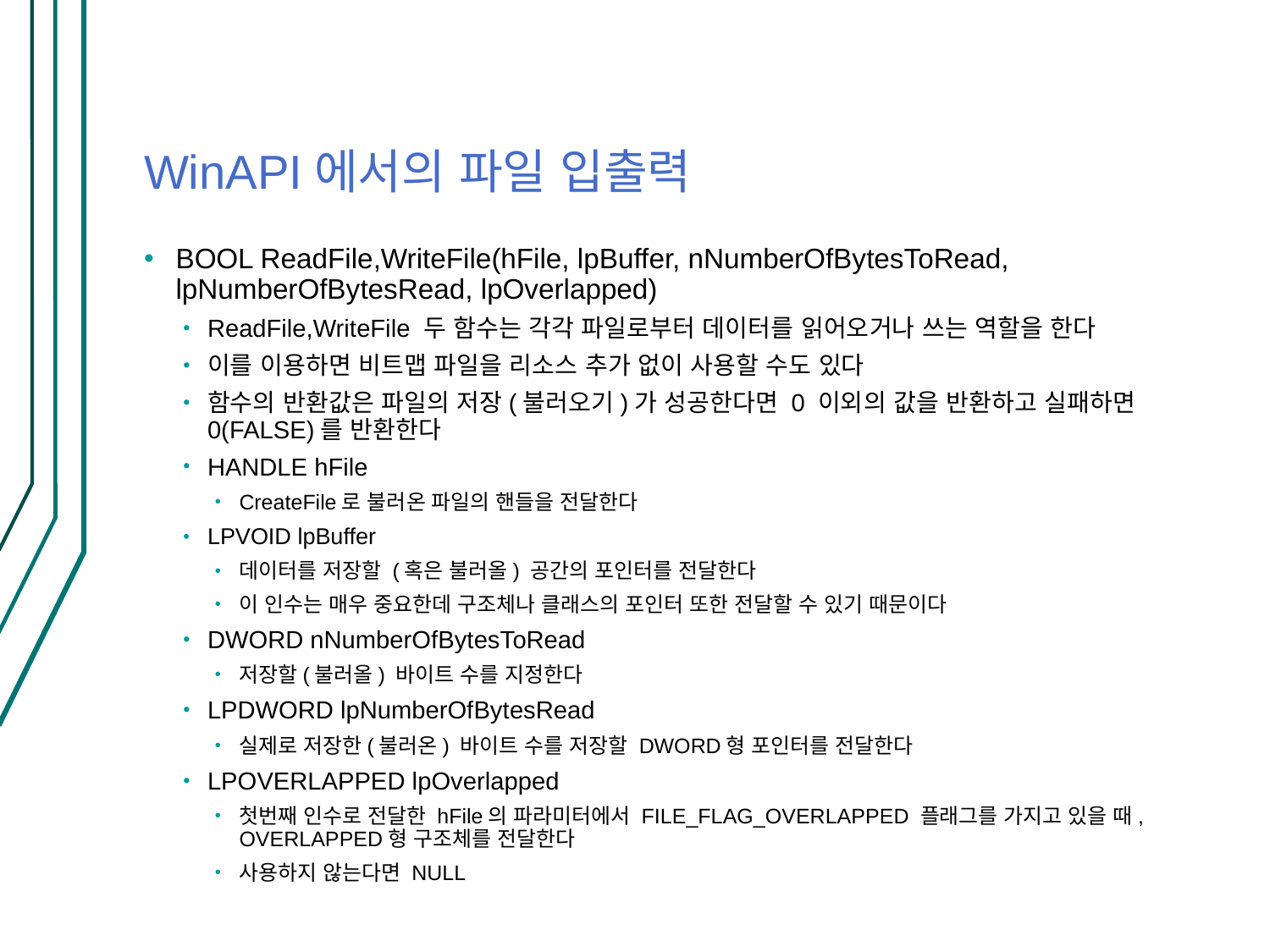

# WinAPI에서의 파일 입출력
BOOL ReadFile,WriteFile(hFile, lpBuffer, nNumberOfBytesToRead,  lpNumberOfBytesRead, lpOverlapped)
ReadFile,WriteFile 두 함수는 각각 파일로부터 데이터를 읽어오거나 쓰는 역할을 한다
이를 이용하면 비트맵 파일을 리소스 추가 없이 사용할 수도 있다
함수의 반환값은 파일의 저장(불러오기)가 성공한다면 0 이외의 값을 반환하고 실패하면 0(FALSE)를 반환한다
HANDLE hFile
CreateFile로 불러온 파일의 핸들을 전달한다
LPVOID lpBuffer
데이터를 저장할 (혹은 불러올) 공간의 포인터를 전달한다
이 인수는 매우 중요한데 구조체나 클래스의 포인터 또한 전달할 수 있기 때문이다
DWORD nNumberOfBytesToRead
저장할(불러올) 바이트 수를 지정한다
LPDWORD lpNumberOfBytesRead
실제로 저장한(불러온) 바이트 수를 저장할 DWORD형 포인터를 전달한다
LPOVERLAPPED lpOverlapped
첫번째 인수로 전달한 hFile의 파라미터에서 FILE_FLAG_OVERLAPPED 플래그를 가지고 있을 때, OVERLAPPED형 구조체를 전달한다
사용하지 않는다면 NULL